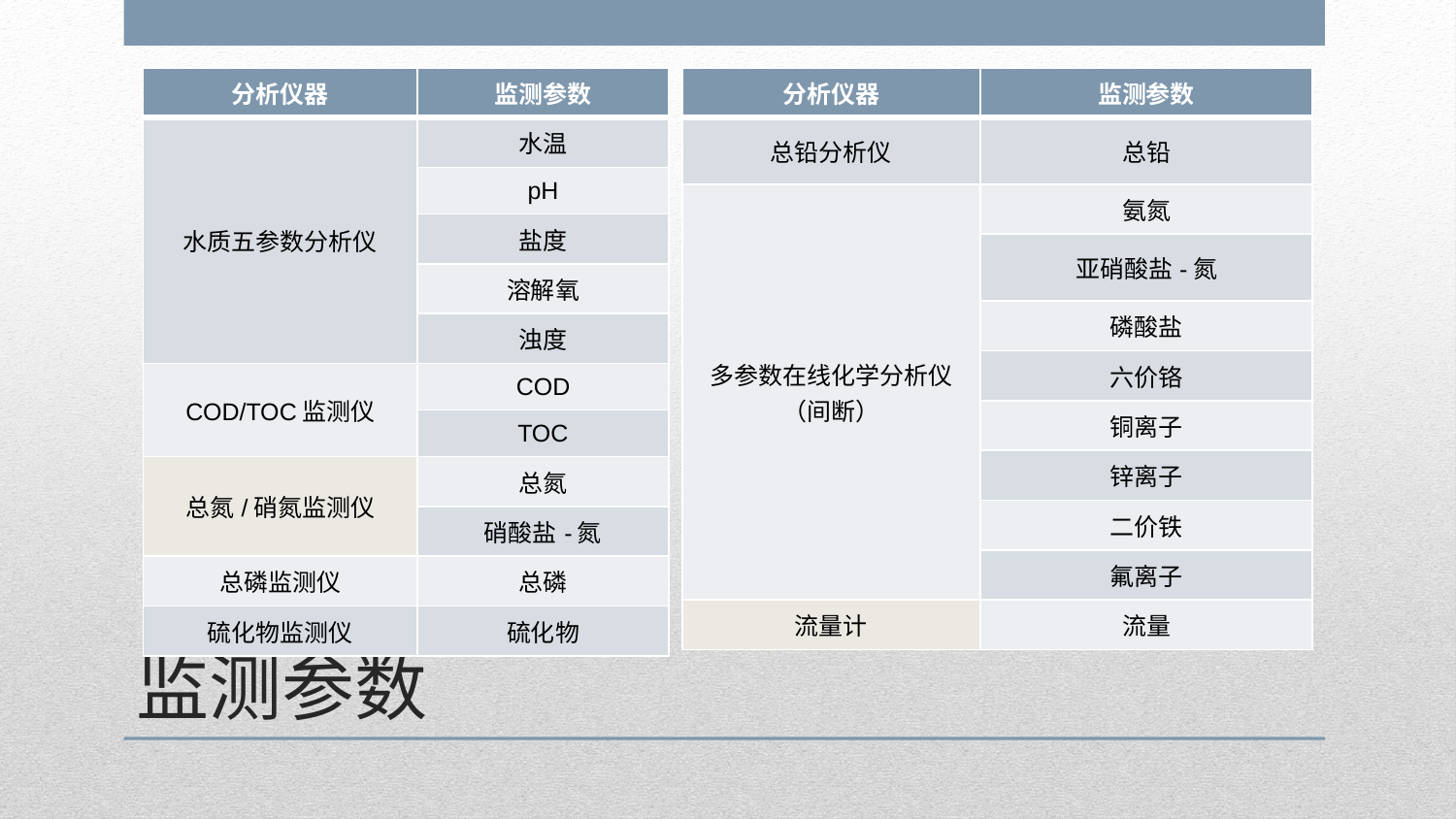

| 分析仪器 | 监测参数 |
| --- | --- |
| 水质五参数分析仪 | 水温 |
|  | pH |
|  | 盐度 |
|  | 溶解氧 |
|  | 浊度 |
| COD/TOC监测仪 | COD |
|  | TOC |
| 总氮/硝氮监测仪 | 总氮 |
|  | 硝酸盐-氮 |
| 总磷监测仪 | 总磷 |
| 硫化物监测仪 | 硫化物 |
| 分析仪器 | 监测参数 |
| --- | --- |
| 总铅分析仪 | 总铅 |
| 多参数在线化学分析仪（间断） | 氨氮 |
|  | 亚硝酸盐-氮 |
|  | 磷酸盐 |
|  | 六价铬 |
|  | 铜离子 |
|  | 锌离子 |
|  | 二价铁 |
|  | 氟离子 |
| 流量计 | 流量 |
# 监测参数